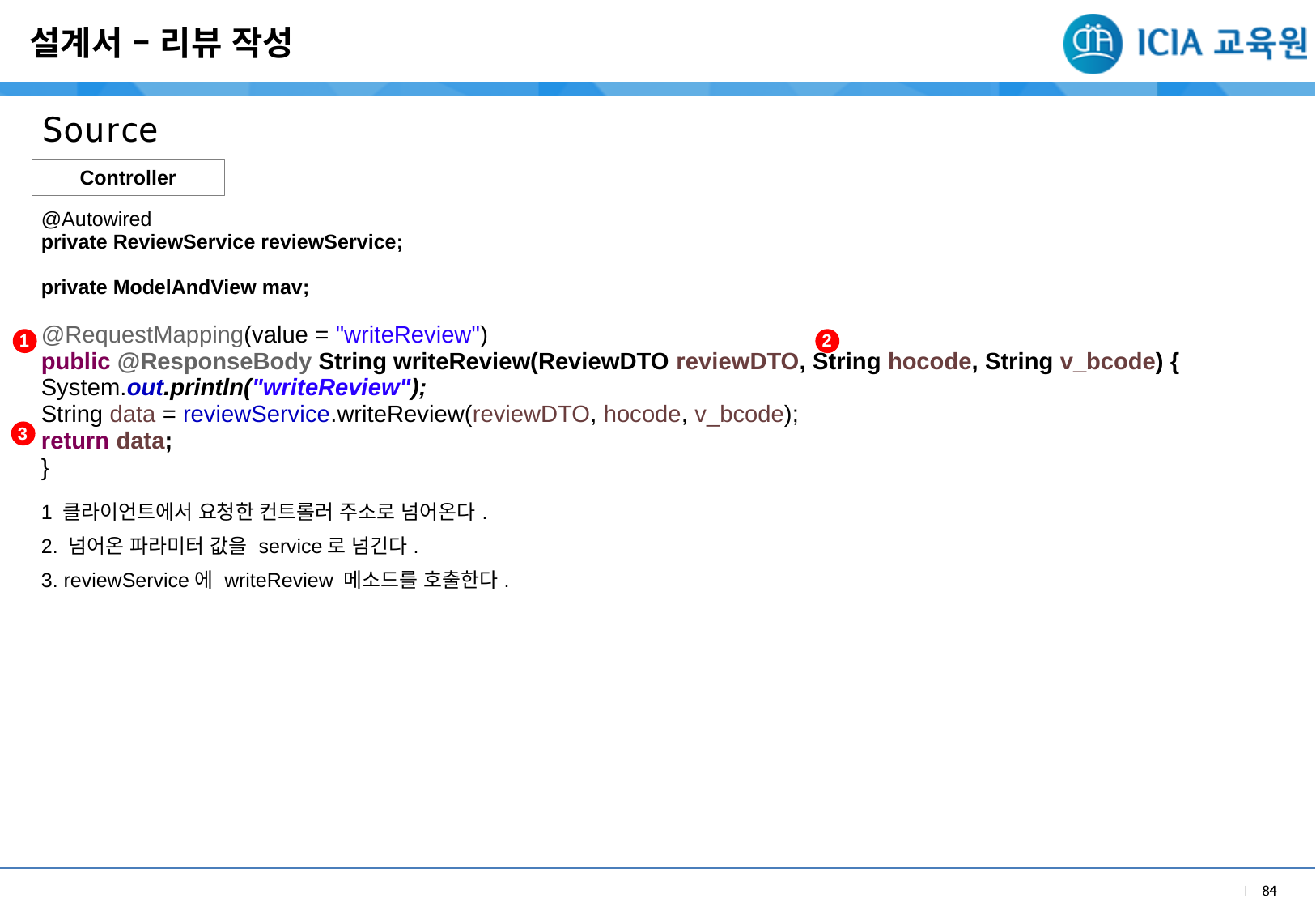

설계서 – 리뷰 작성
Source
Controller
| @Autowired private ReviewService reviewService; private ModelAndView mav; @RequestMapping(value = "writeReview") public @ResponseBody String writeReview(ReviewDTO reviewDTO, String hocode, String v\_bcode) { System.out.println("writeReview"); String data = reviewService.writeReview(reviewDTO, hocode, v\_bcode); return data; } |
| --- |
| 1 클라이언트에서 요청한 컨트롤러 주소로 넘어온다. 2. 넘어온 파라미터 값을 service로 넘긴다. 3. reviewService에 writeReview 메소드를 호출한다. |
1

2

3